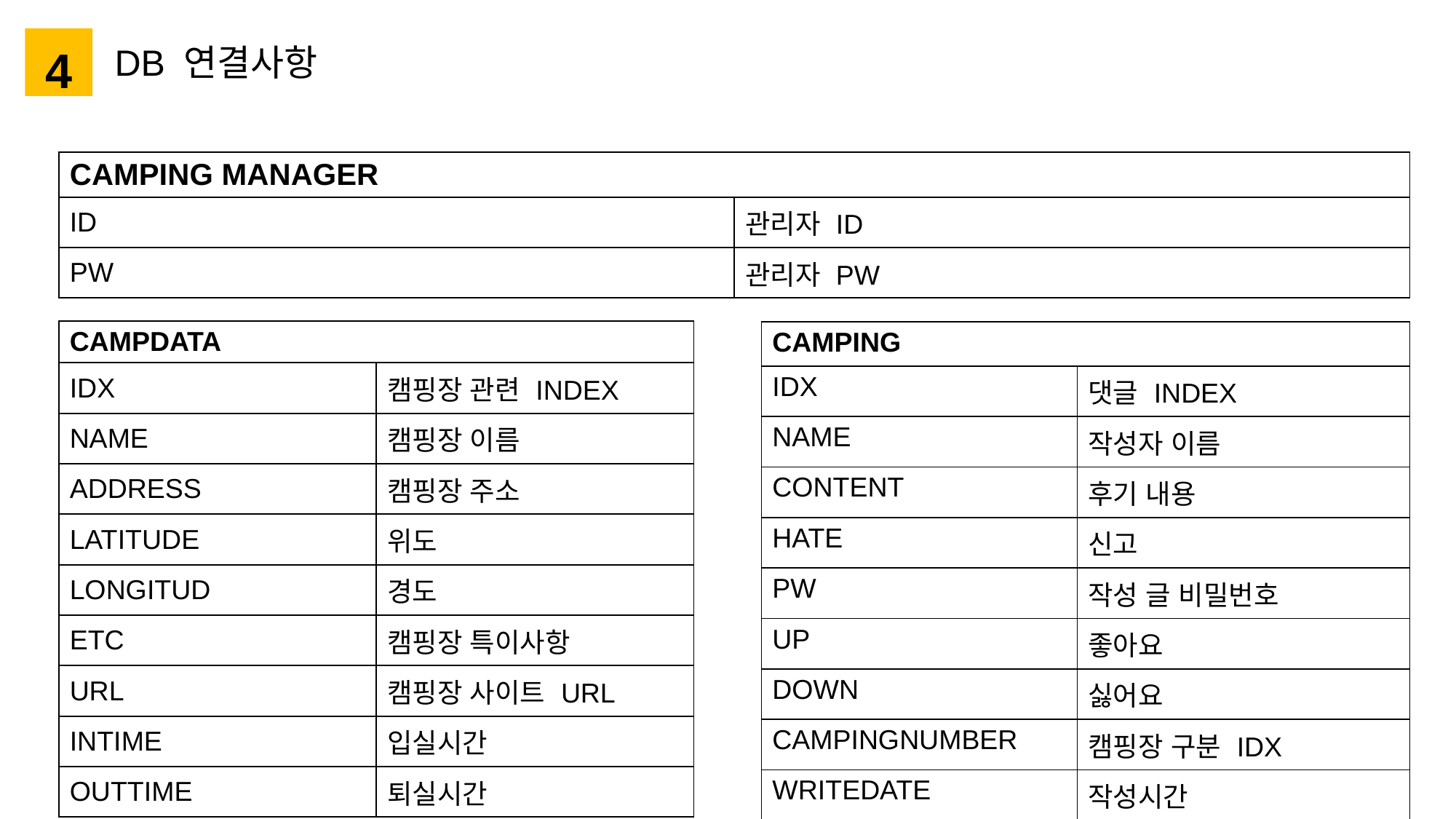

4
DB 연결사항
| CAMPING MANAGER |  |
| --- | --- |
| ID | 관리자 ID |
| PW | 관리자 PW |
| CAMPDATA |  |
| --- | --- |
| IDX | 캠핑장 관련 INDEX |
| NAME | 캠핑장 이름 |
| ADDRESS | 캠핑장 주소 |
| LATITUDE | 위도 |
| LONGITUD | 경도 |
| ETC | 캠핑장 특이사항 |
| URL | 캠핑장 사이트 URL |
| INTIME | 입실시간 |
| OUTTIME | 퇴실시간 |
| CAMPING |  |
| --- | --- |
| IDX | 댓글 INDEX |
| NAME | 작성자 이름 |
| CONTENT | 후기 내용 |
| HATE | 신고 |
| PW | 작성 글 비밀번호 |
| UP | 좋아요 |
| DOWN | 싫어요 |
| CAMPINGNUMBER | 캠핑장 구분 IDX |
| WRITEDATE | 작성시간 |